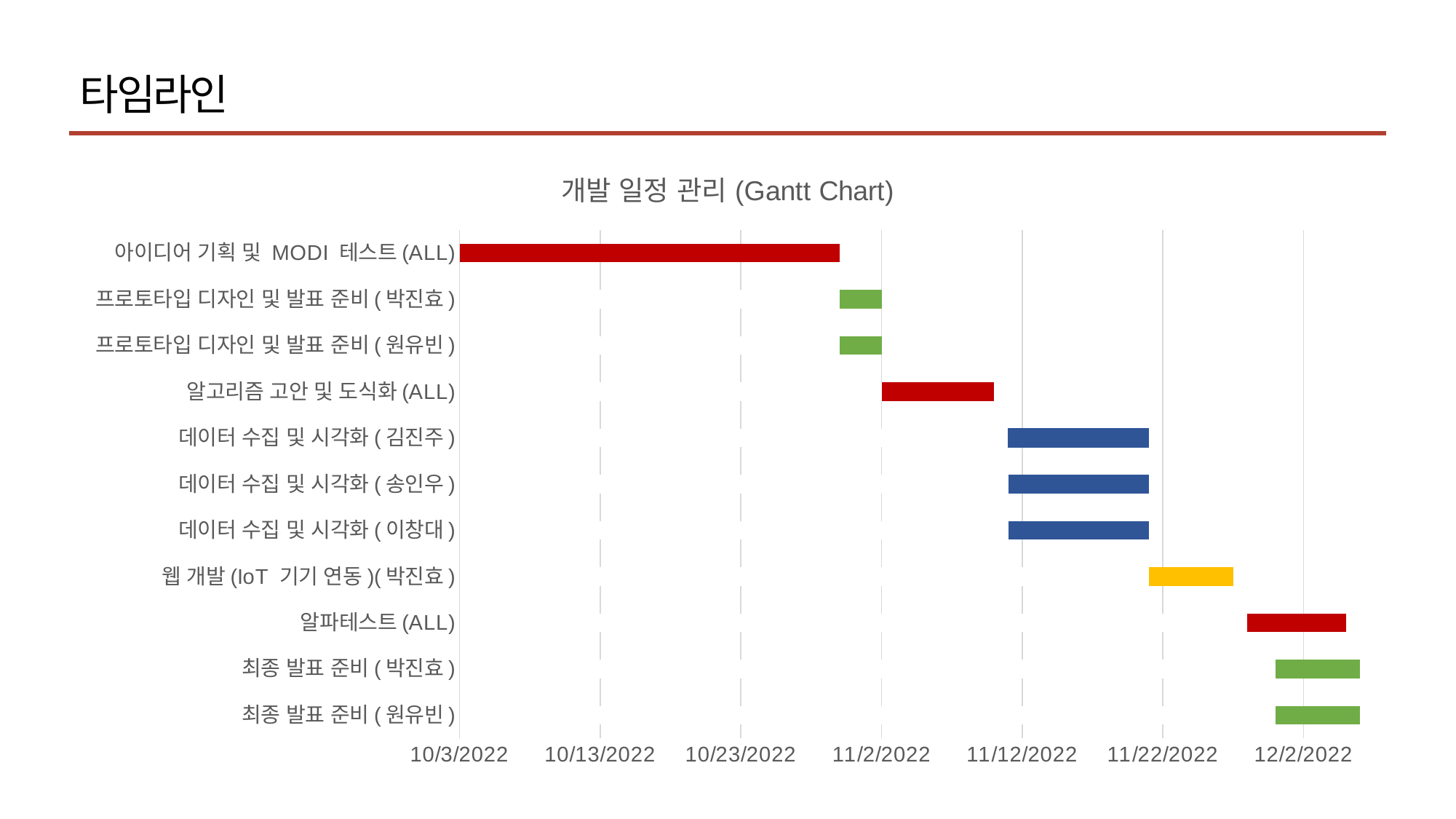

타임라인

### Chart: 개발 일정 관리(Gantt Chart)

| Category | 시작일 | 소요기간 |
|---|---|---|
| 아이디어 기획 및 MODI 테스트(ALL) | 44837.0 | 27.0 |
| 프로토타입 디자인 및 발표 준비(박진효) | 44864.0 | 3.0 |
| 프로토타입 디자인 및 발표 준비(원유빈) | 44864.0 | 3.0 |
| 알고리즘 고안 및 도식화(ALL) | 44867.0 | 8.0 |
| 데이터 수집 및 시각화(김진주) | 44876.0 | 10.0 |
| 데이터 수집 및 시각화(송인우) | 44876.0 | 10.0 |
| 데이터 수집 및 시각화(이창대) | 44876.0 | 10.0 |
| 웹 개발(IoT 기기 연동)(박진효) | 44886.0 | 6.0 |
| 알파테스트(ALL) | 44893.0 | 7.0 |
| 최종 발표 준비(박진효) | 44895.0 | 7.0 |
| 최종 발표 준비(원유빈) | 44895.0 | 7.0 |